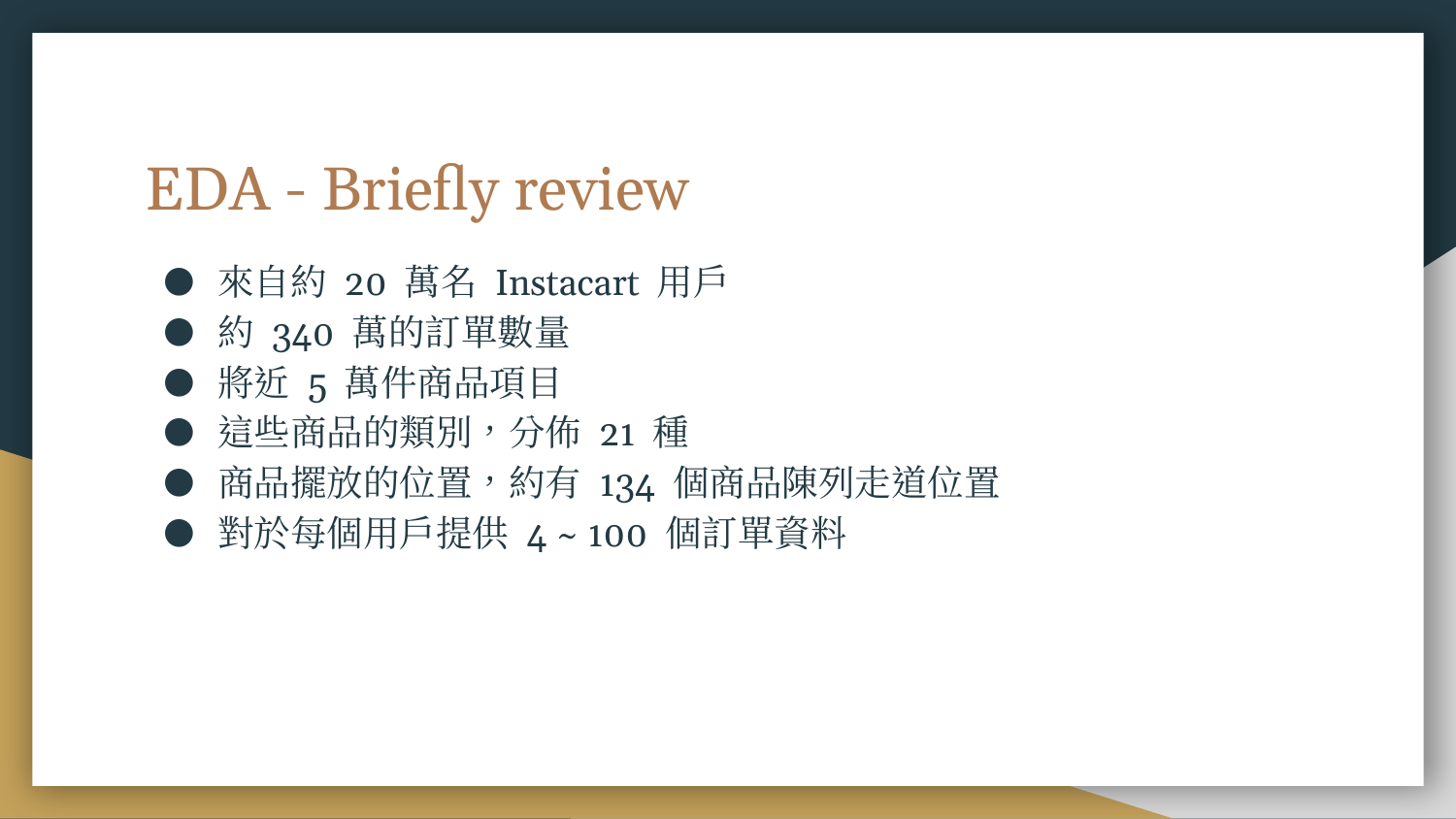

# EDA - Briefly review
來自約 20 萬名 Instacart 用戶
約 340 萬的訂單數量
將近 5 萬件商品項目
這些商品的類別，分佈 21 種
商品擺放的位置，約有 134 個商品陳列走道位置
對於每個用戶提供 4 ~ 100 個訂單資料